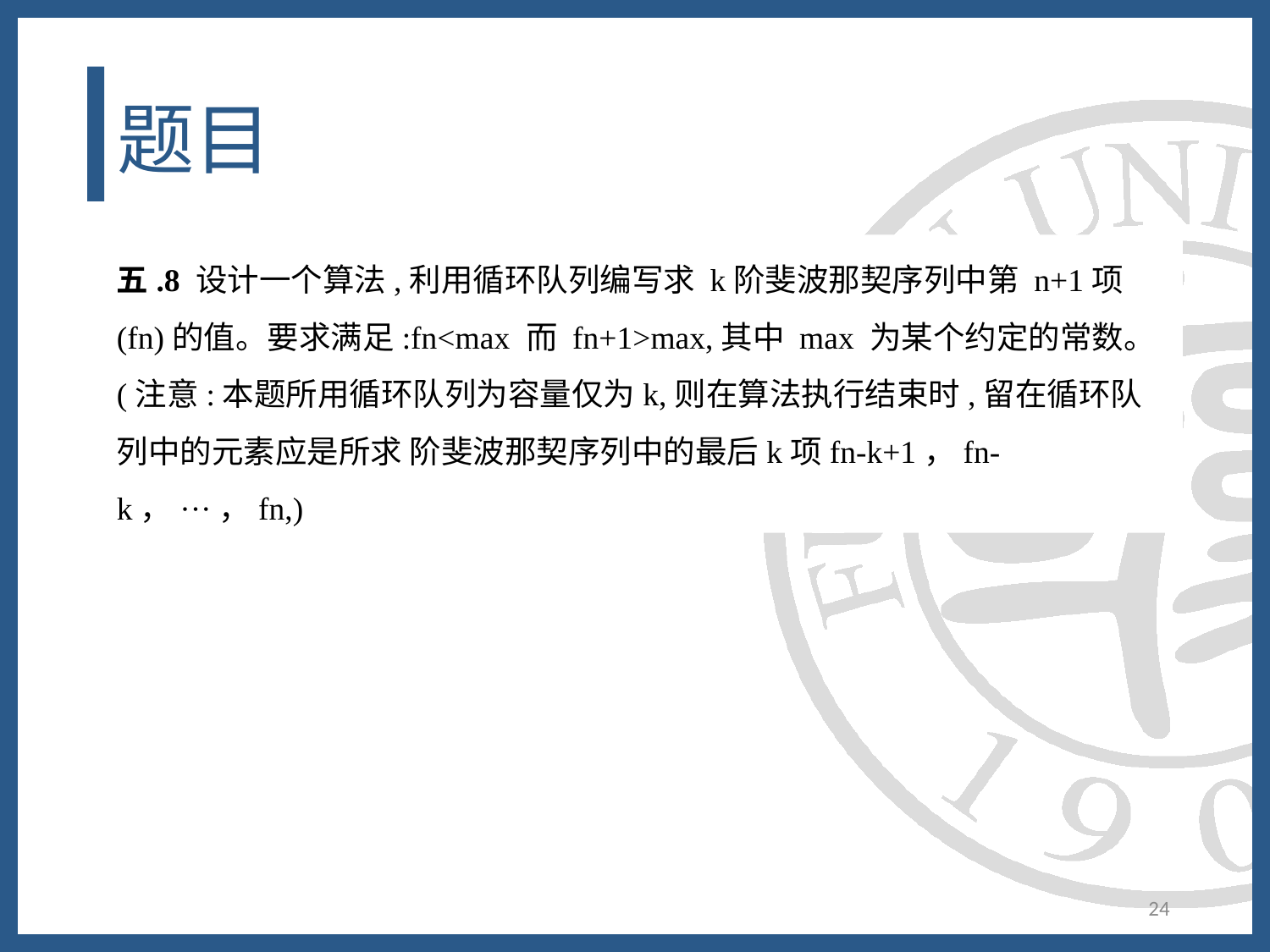

# 题目
五.8 设计一个算法,利用循环队列编写求 k阶斐波那契序列中第 n+1项(fn)的值。要求满足:fn<max 而 fn+1>max,其中 max 为某个约定的常数。(注意:本题所用循环队列为容量仅为k,则在算法执行结束时,留在循环队列中的元素应是所求 阶斐波那契序列中的最后k项fn-k+1，fn-k，···，fn,)
24